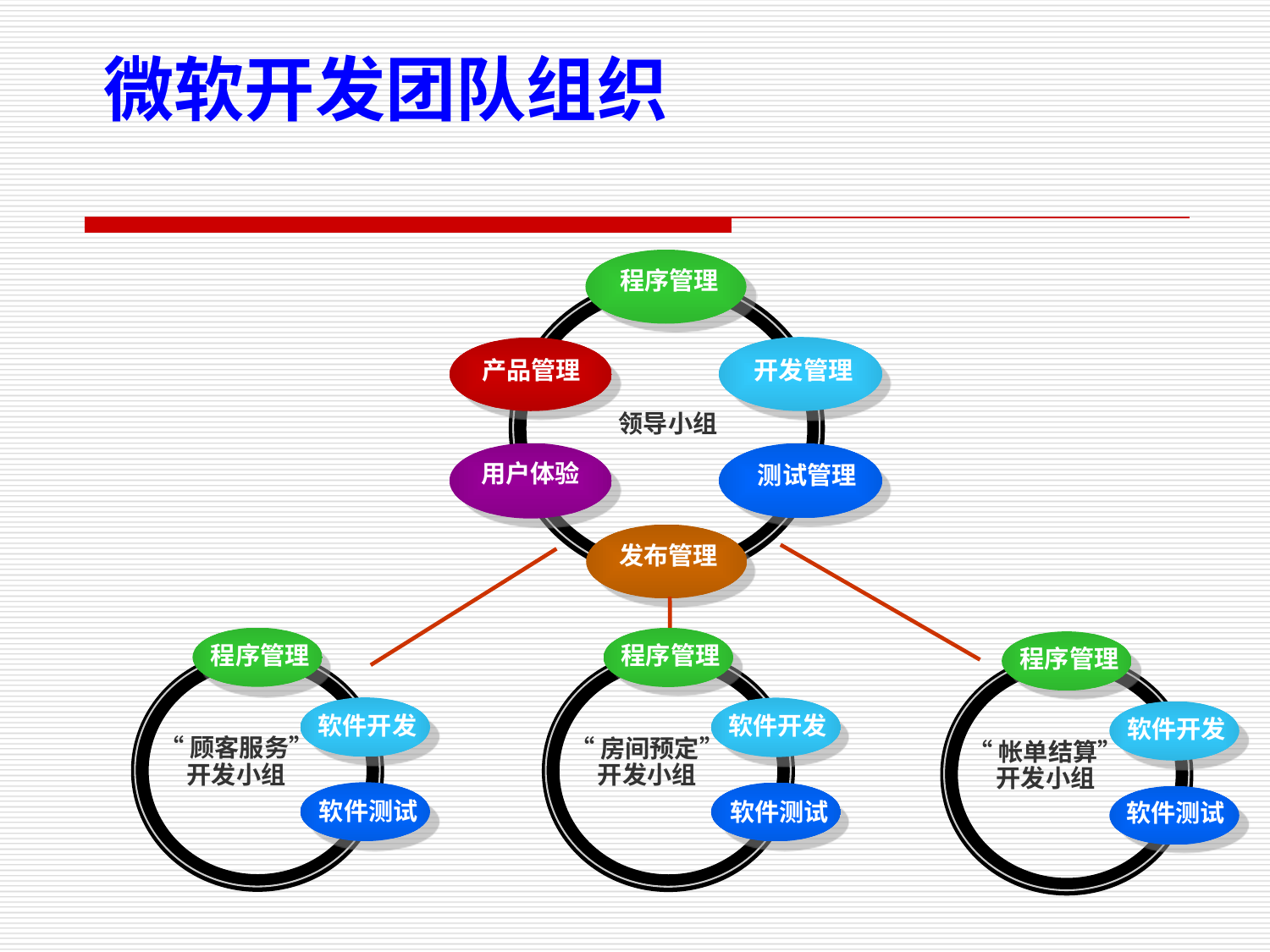

微软开发团队组织

程序管理

开发管理

产品管理
领导小组

用户体验

测试管理

发布管理

程序管理

软件开发
“顾客服务”
开发小组

软件测试

程序管理

软件开发
“房间预定”
开发小组

软件测试

程序管理

软件开发
“帐单结算”
开发小组

软件测试